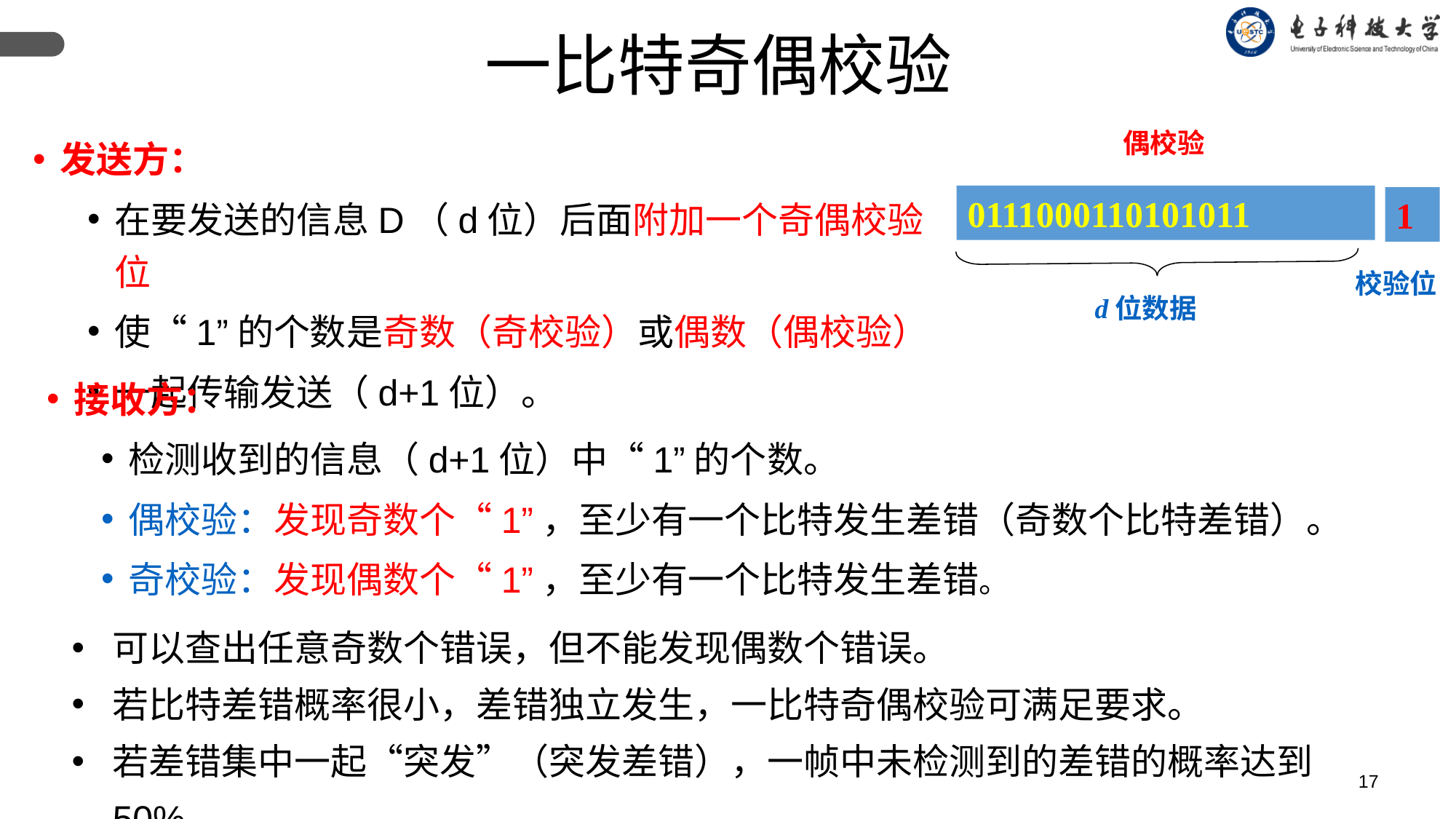

一比特奇偶校验

偶校验
发送方：
在要发送的信息D（d位）后面附加一个奇偶校验位
使“1”的个数是奇数（奇校验）或偶数（偶校验）
一起传输发送（d+1位）。
0111000110101011
1
校验位
d位数据
接收方：
检测收到的信息（d+1位）中“1”的个数。
偶校验：发现奇数个“1”，至少有一个比特发生差错（奇数个比特差错）。
奇校验：发现偶数个“1”，至少有一个比特发生差错。
可以查出任意奇数个错误，但不能发现偶数个错误。
若比特差错概率很小，差错独立发生，一比特奇偶校验可满足要求。
若差错集中一起“突发”（突发差错），一帧中未检测到的差错的概率达到50%。
17